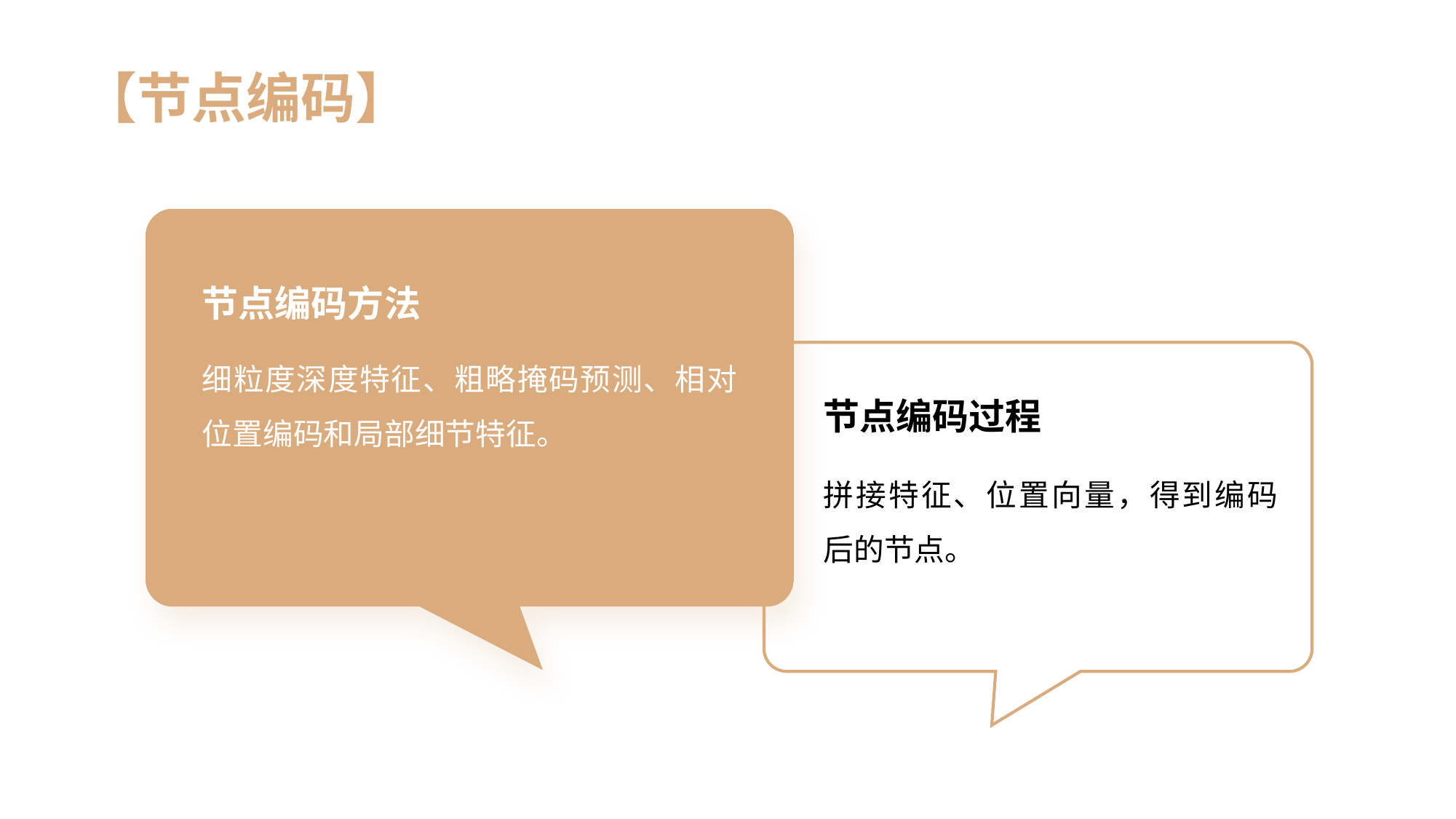

# 【节点编码】

节点编码方法
细粒度深度特征、粗略掩码预测、相对位置编码和局部细节特征。

节点编码过程
拼接特征、位置向量，得到编码后的节点。